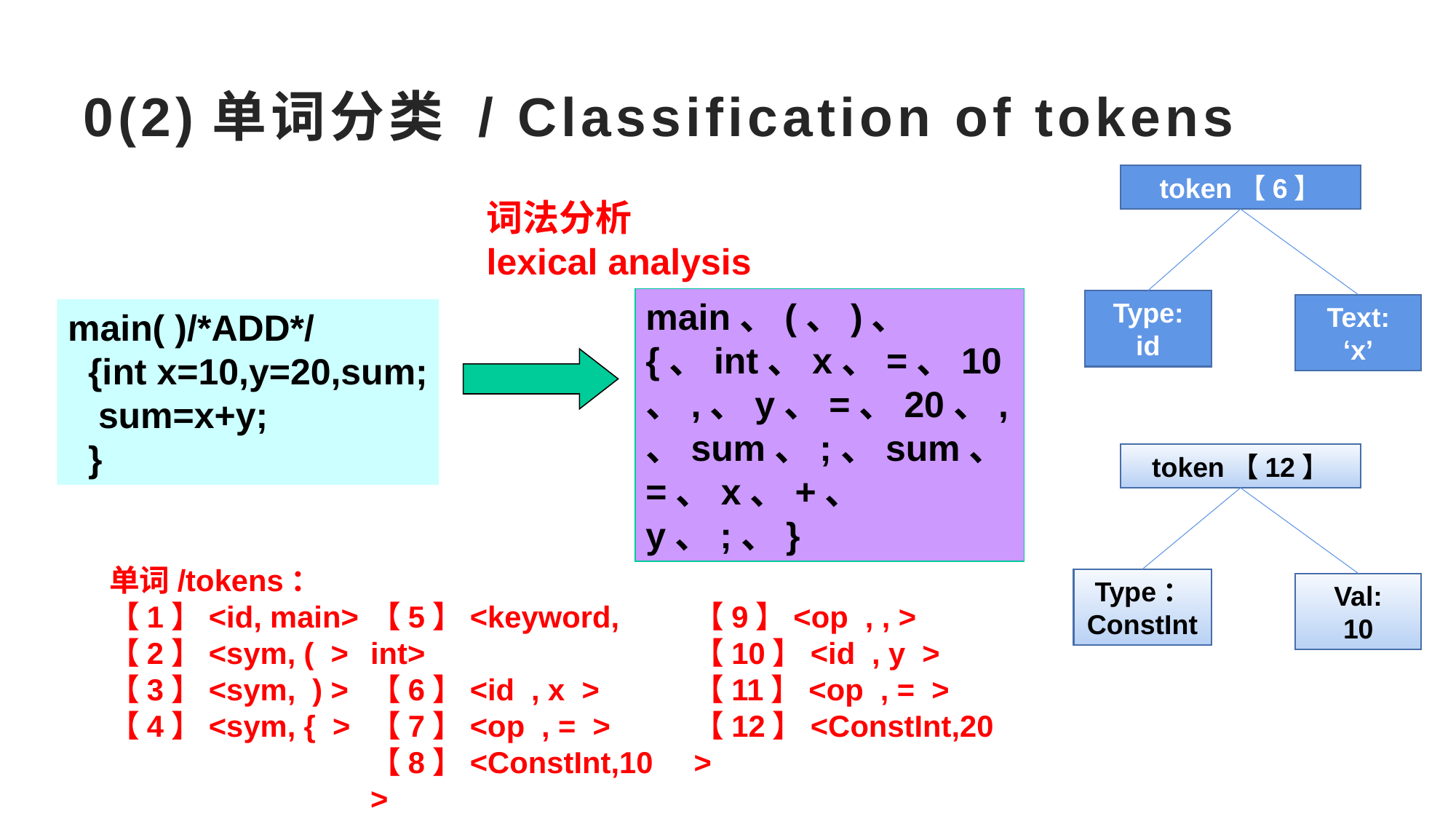

# 0(2)单词分类 / Classification of tokens
token【6】
词法分析
lexical analysis
main、(、)、{、int、x、=、10、,、y、=、20、,、sum、;、sum、=、x、+、y、;、}
Type:
id
Text:
‘x’
main( )/*ADD*/
  {int x=10,y=20,sum;
   sum=x+y;
  }

token【12】
单词/tokens：
【1】<id, main>
【2】<sym, (  >
【3】<sym,  ) >
【4】<sym, {  >

【5】<keyword, int>
【6】<id  , x  >
【7】<op  , =  >
【8】<ConstInt,10 >

【9】<op  , , >
【10】<id  , y  >
【11】<op  , =  >
【12】<ConstInt,20>
Type：
ConstInt
Val:
10

6